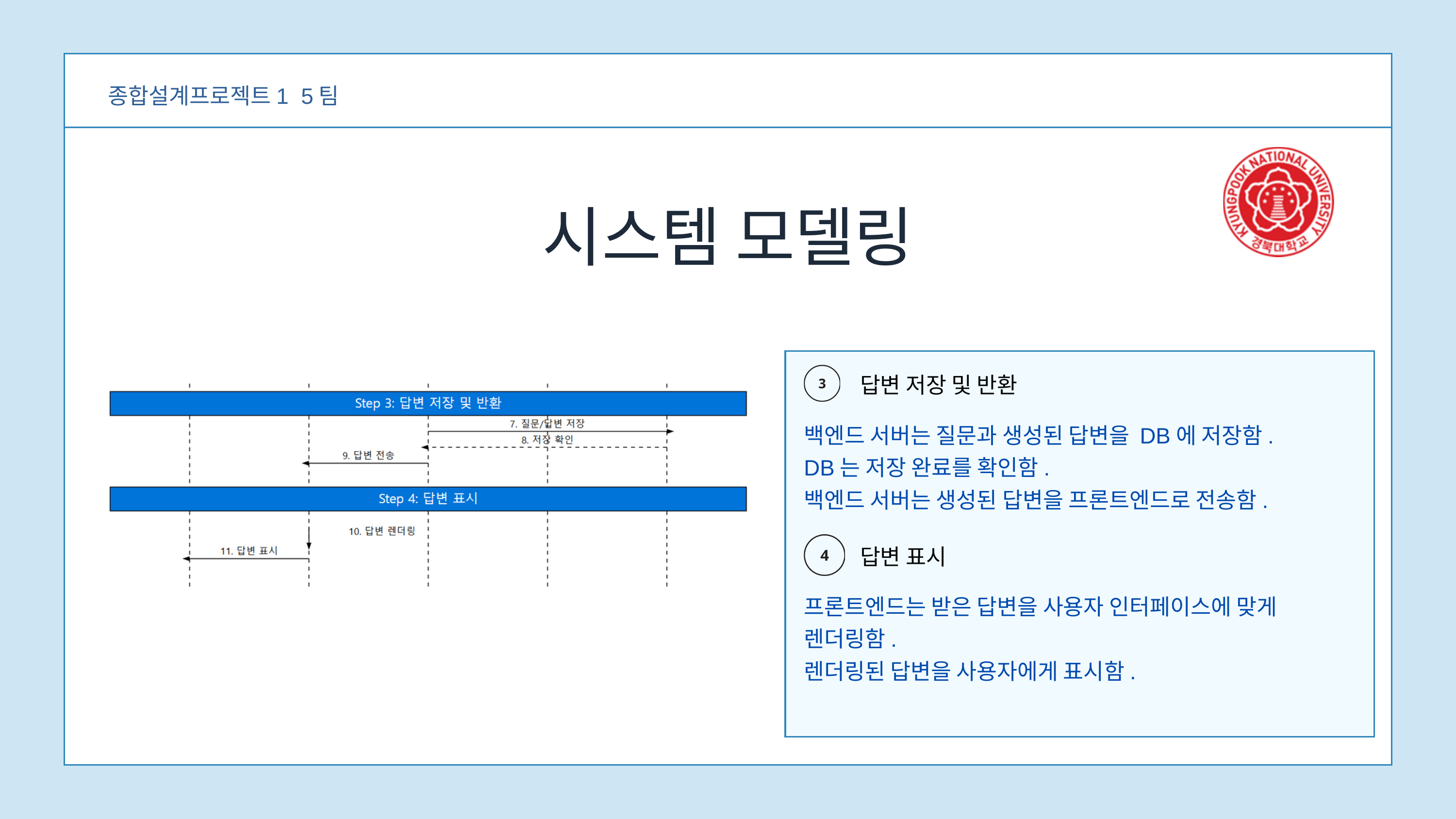

종합설계프로젝트1  5팀

시스템 모델링

답변 저장 및 반환

백엔드 서버는 질문과 생성된 답변을 DB에 저장함.
DB는 저장 완료를 확인함.
백엔드 서버는 생성된 답변을 프론트엔드로 전송함.

답변 표시
프론트엔드는 받은 답변을 사용자 인터페이스에 맞게 렌더링함.
렌더링된 답변을 사용자에게 표시함.